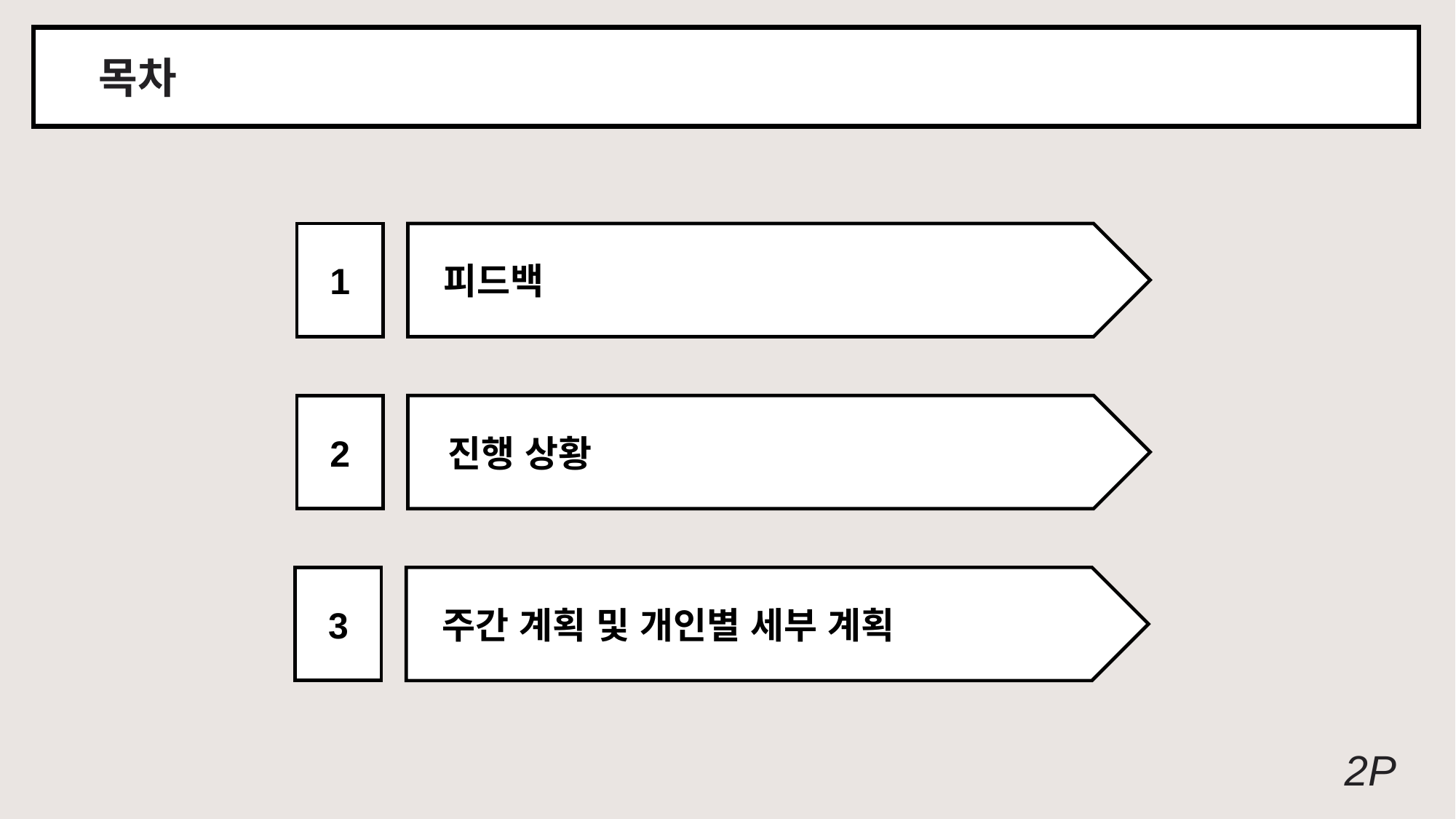

목차
1
  피드백
2
  진행 상황
3
  주간 계획 및 개인별 세부 계획
2P